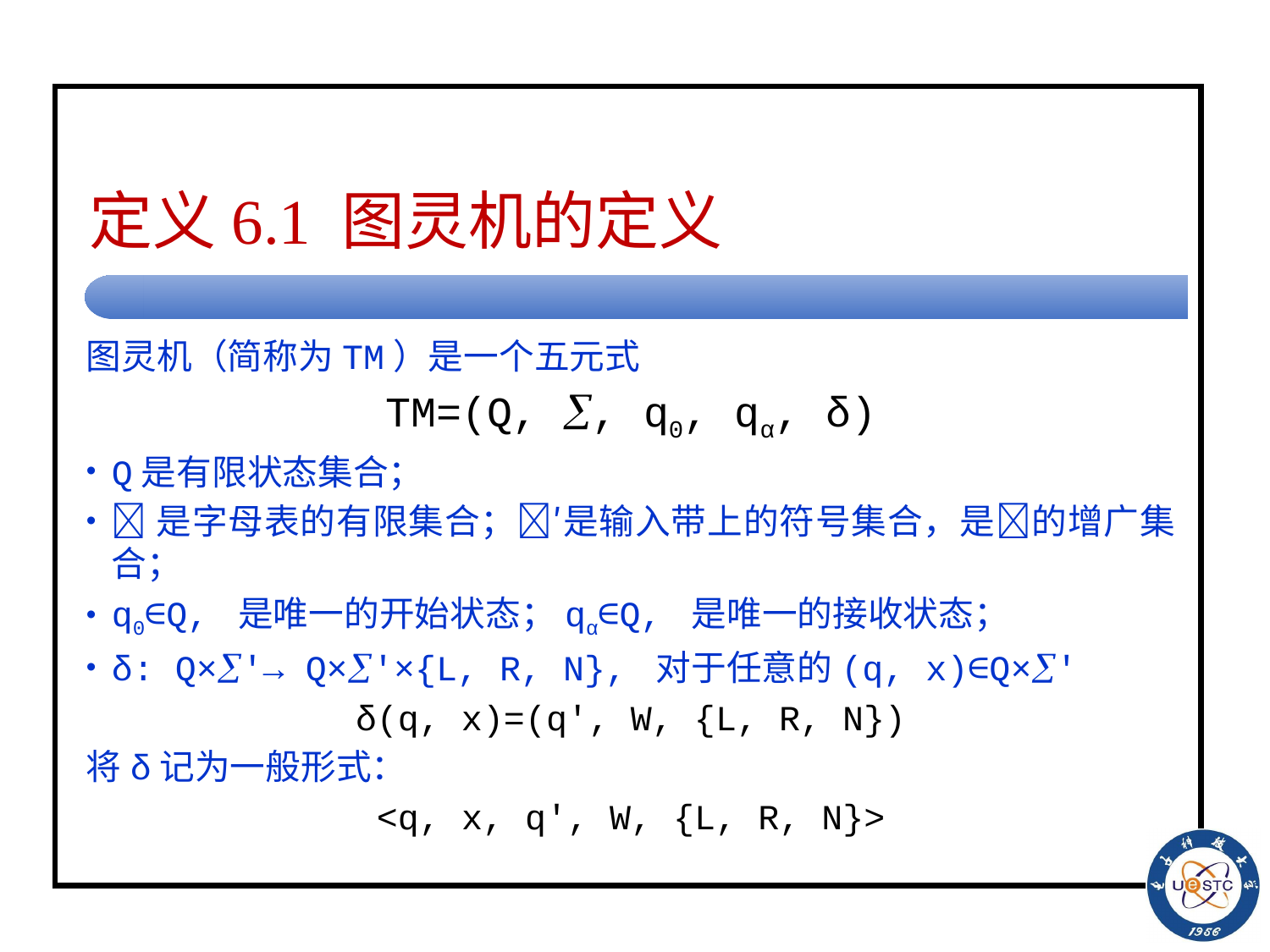

# 定义6.1 图灵机的定义
图灵机（简称为TM）是一个五元式
TM=(Q, ∑, q0, qα, δ)
Q是有限状态集合；
∑是字母表的有限集合；∑′是输入带上的符号集合，是∑的增广集合；
q0∈Q, 是唯一的开始状态；qα∈Q, 是唯一的接收状态；
δ: Q×∑′→ Q×∑′×{L, R, N}, 对于任意的(q, x)∈Q×∑′
δ(q, x)=(q′, W, {L, R, N})
将δ记为一般形式：
<q, x, q′, W, {L, R, N}>